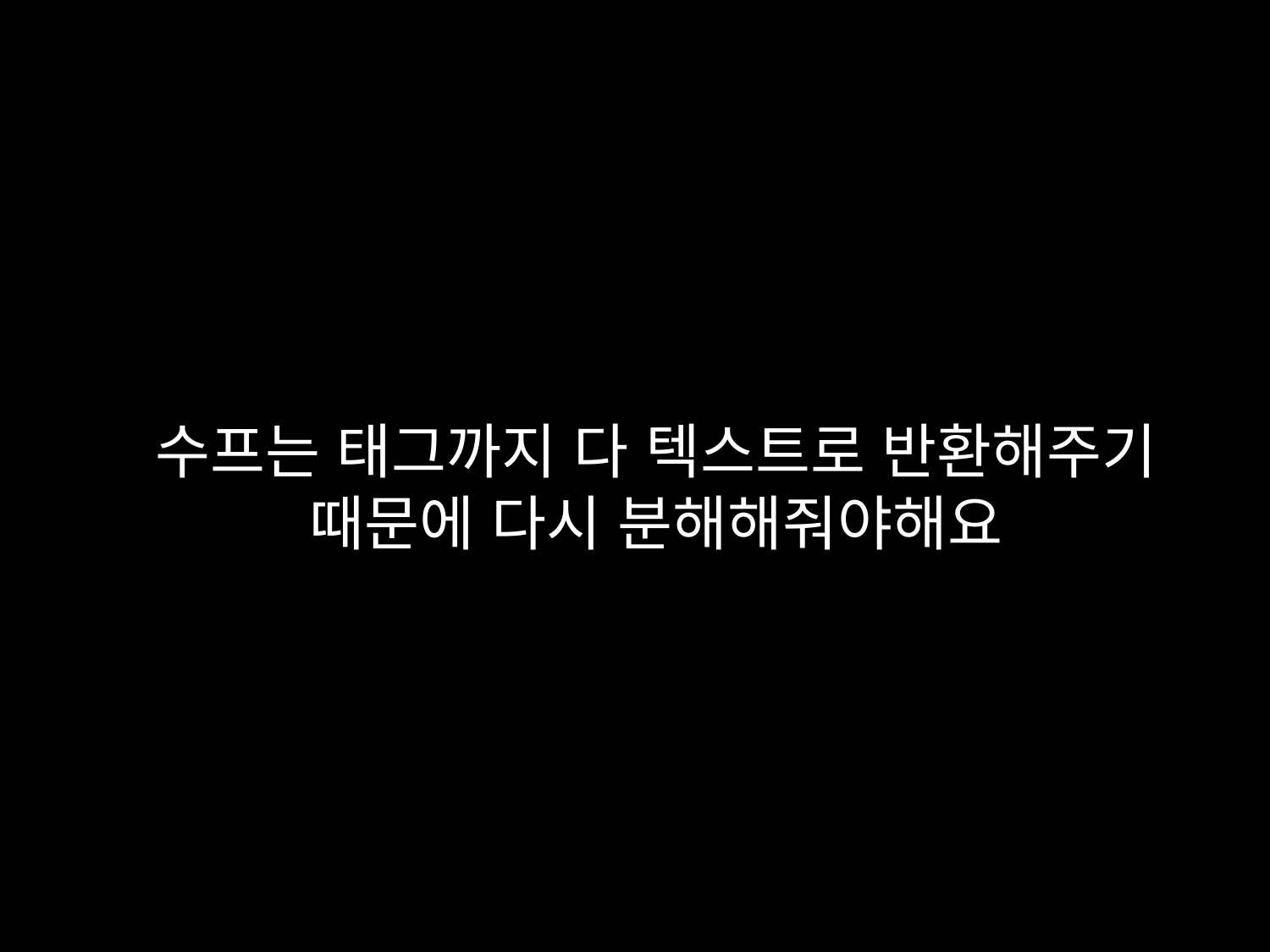

# 수프는 태그까지 다 텍스트로 반환해주기 때문에 다시 분해해줘야해요